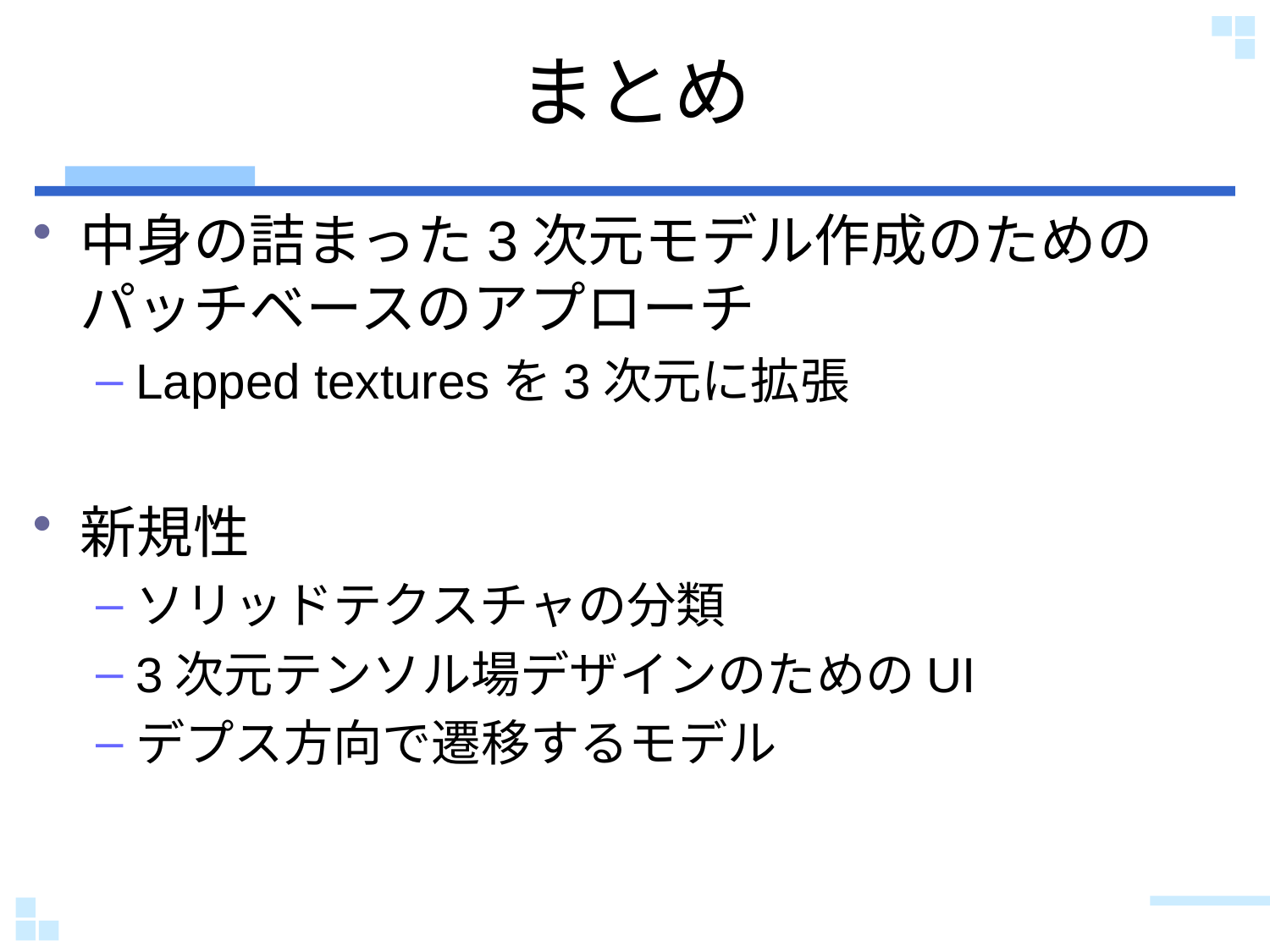

# まとめ
中身の詰まった3次元モデル作成のための
パッチベースのアプローチ
Lapped texturesを3次元に拡張

新規性
ソリッドテクスチャの分類
3次元テンソル場デザインのためのUI
デプス方向で遷移するモデル